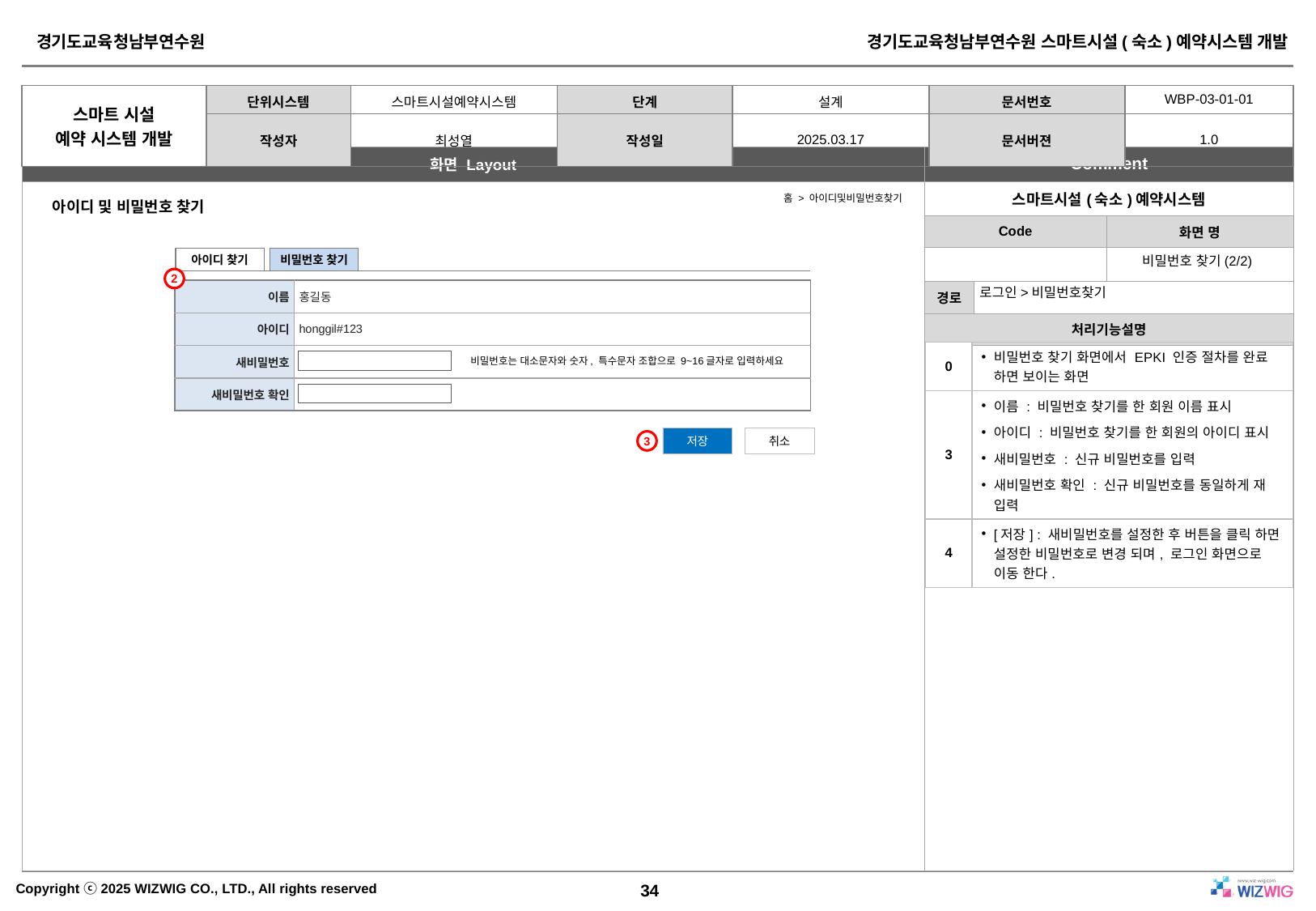

홈 > 아이디및비밀번호찾기
아이디 및 비밀번호 찾기
비밀번호 찾기(2/2)
아이디 찾기
비밀번호 찾기
2
로그인>비밀번호찾기
| 이름 | 홍길동 |
| --- | --- |
| 아이디 | honggil#123 |
| 새비밀번호 |  |
| 새비밀번호 확인 |  |
| 0 | 비밀번호 찾기 화면에서 EPKI 인증 절차를 완료 하면 보이는 화면 |
| --- | --- |
| 3 | 이름 : 비밀번호 찾기를 한 회원 이름 표시 아이디 : 비밀번호 찾기를 한 회원의 아이디 표시 새비밀번호 : 신규 비밀번호를 입력 새비밀번호 확인 : 신규 비밀번호를 동일하게 재 입력 |
| 4 | [저장] : 새비밀번호를 설정한 후 버튼을 클릭 하면 설정한 비밀번호로 변경 되며, 로그인 화면으로 이동 한다. |

비밀번호는 대소문자와 숫자, 특수문자 조합으로 9~16글자로 입력하세요

저장
취소
3